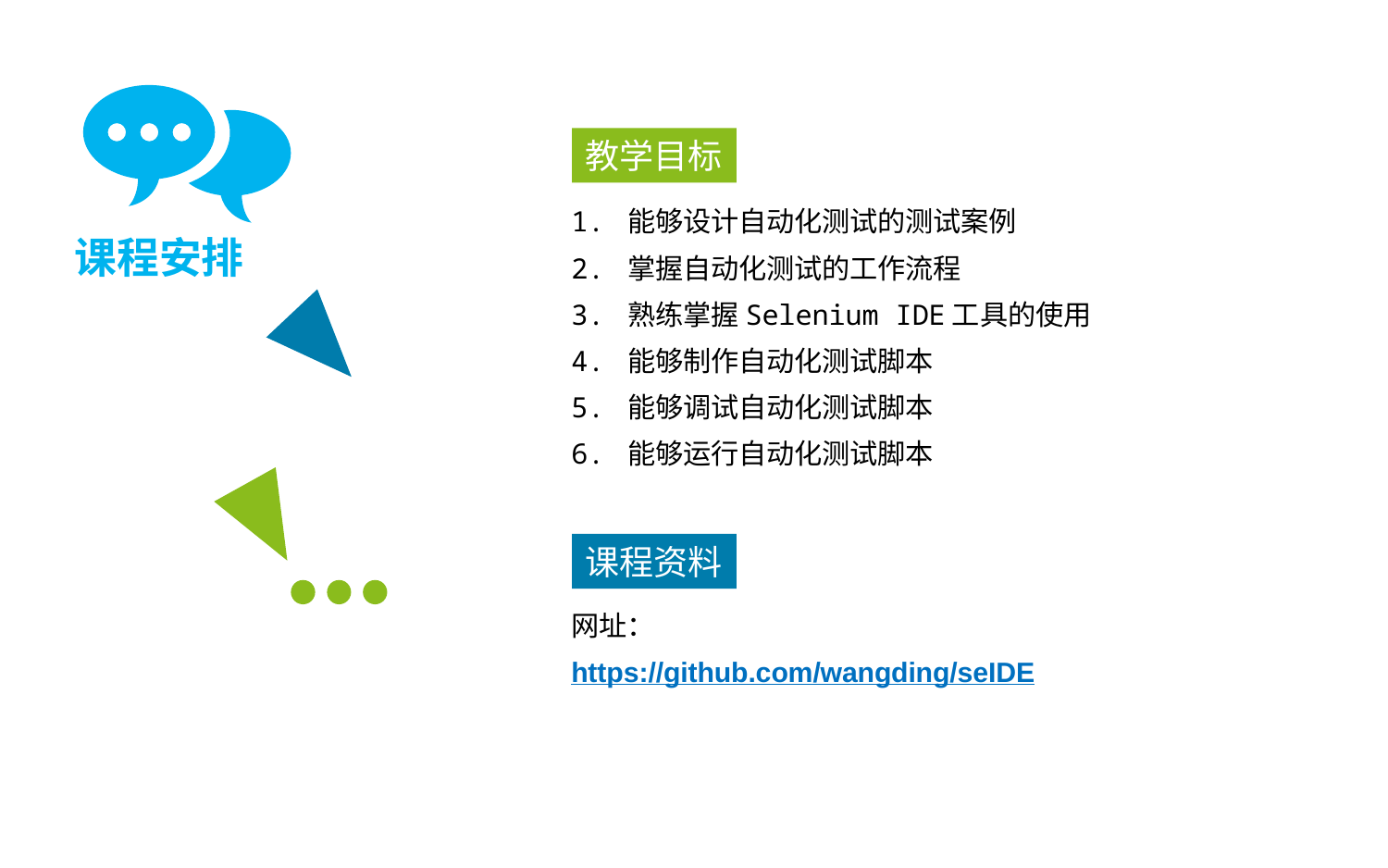

教学目标
1. 能够设计自动化测试的测试案例
2. 掌握自动化测试的工作流程
3. 熟练掌握Selenium IDE工具的使用
4. 能够制作自动化测试脚本
5. 能够调试自动化测试脚本
6. 能够运行自动化测试脚本
课程安排

课程资料

网址：
https://github.com/wangding/seIDE